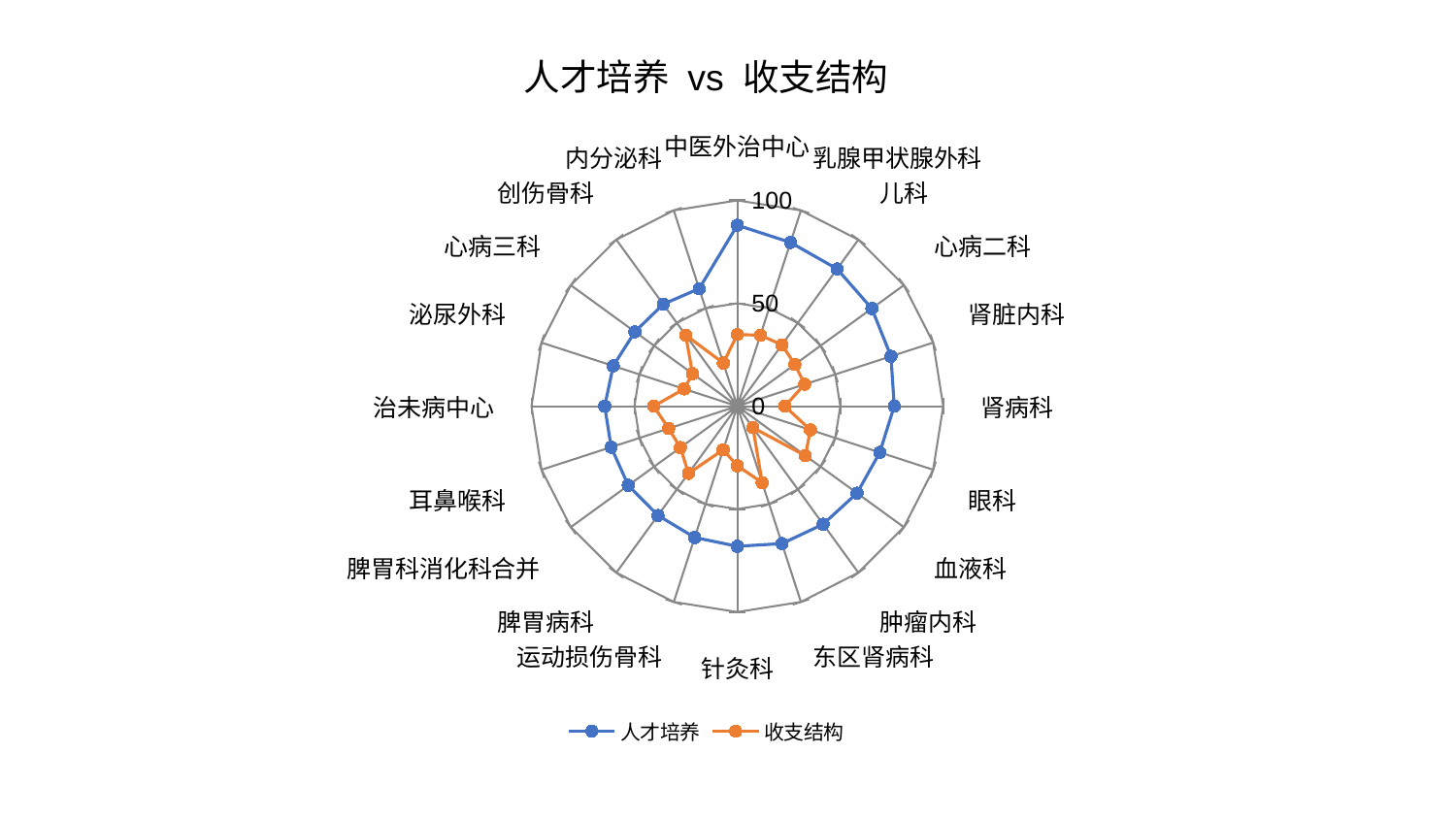

### Chart: 人才培养 vs 收支结构

| Category | 人才培养 | 收支结构 |
|---|---|---|
| 中医外治中心 | 87.92790889141907 | 34.83639247108517 |
| 乳腺甲状腺外科 | 83.6583282734611 | 36.25192487510148 |
| 儿科 | 82.44496719951864 | 36.8784068762592 |
| 心病二科 | 80.75448656323208 | 34.53260049812587 |
| 肾脏内科 | 78.47254634706248 | 34.41792794243415 |
| 肾病科 | 76.20171853475715 | 23.095415417719952 |
| 眼科 | 72.74563137870429 | 37.299873163717876 |
| 血液科 | 71.8712285079899 | 40.8773099237419 |
| 肿瘤内科 | 70.89754970578394 | 12.904975272422053 |
| 东区肾病科 | 70.20741459060731 | 39.1020837947506 |
| 针灸科 | 68.08527230006023 | 28.948024187120577 |
| 运动损伤骨科 | 67.08759836538768 | 22.281717883782722 |
| 脾胃病科 | 65.61773307574866 | 40.380802750567725 |
| 脾胃科消化科合并 | 65.49827096171187 | 34.19745964581142 |
| 耳鼻喉科 | 64.45368229656556 | 35.126617351754405 |
| 治未病中心 | 64.42429765789629 | 40.65639845809217 |
| 泌尿外科 | 63.3930449339343 | 27.117447734949756 |
| 心病三科 | 61.50768573645549 | 26.954533351166234 |
| 创伤骨科 | 61.26081542097696 | 42.662205871426096 |
| 内分泌科 | 60.05166759938785 | 22.056584206595286 |
86